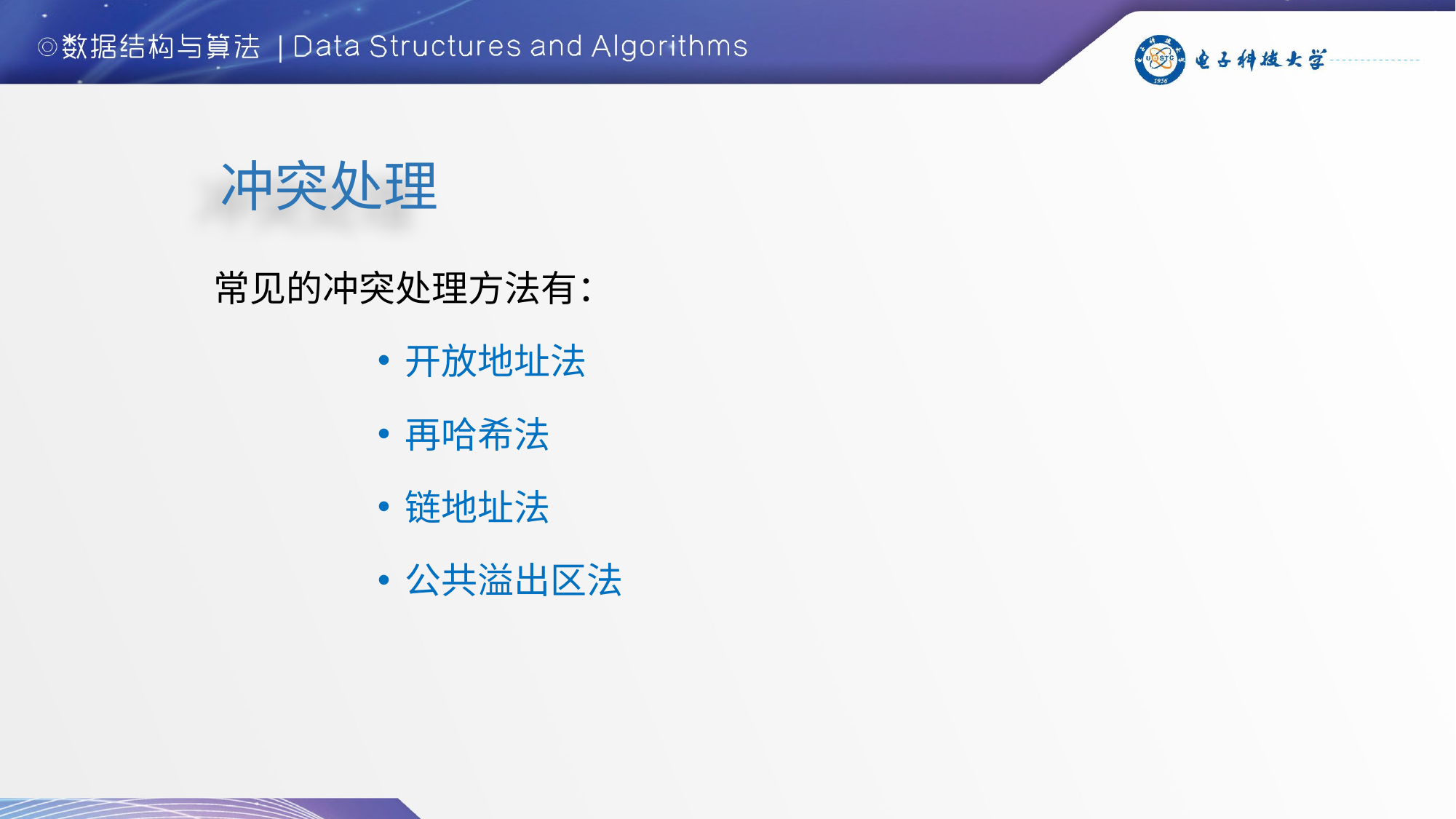

# 冲突处理
常见的冲突处理方法有：
开放地址法
再哈希法
链地址法
公共溢出区法